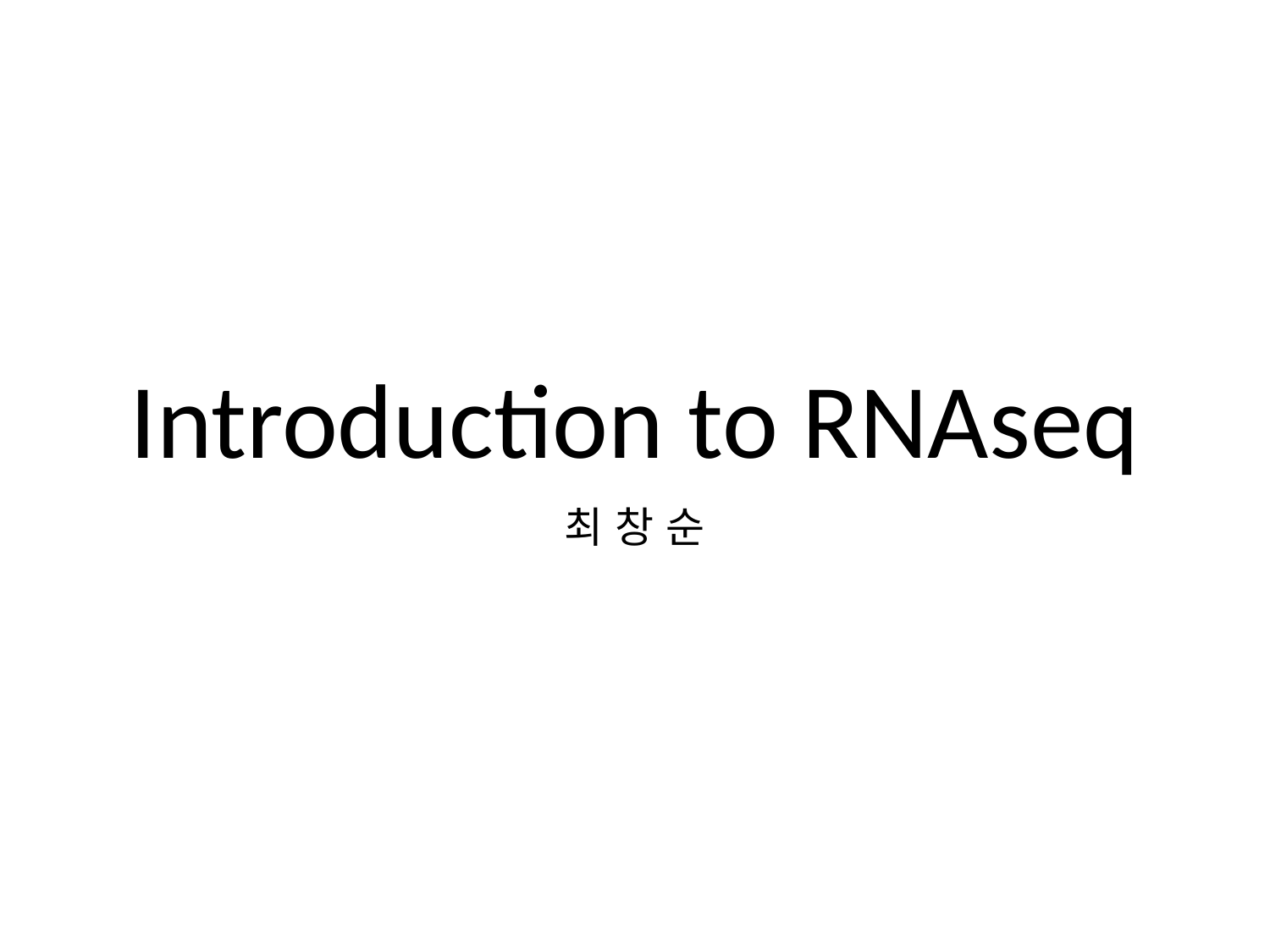

# Introduction to RNAseq
최 창 순